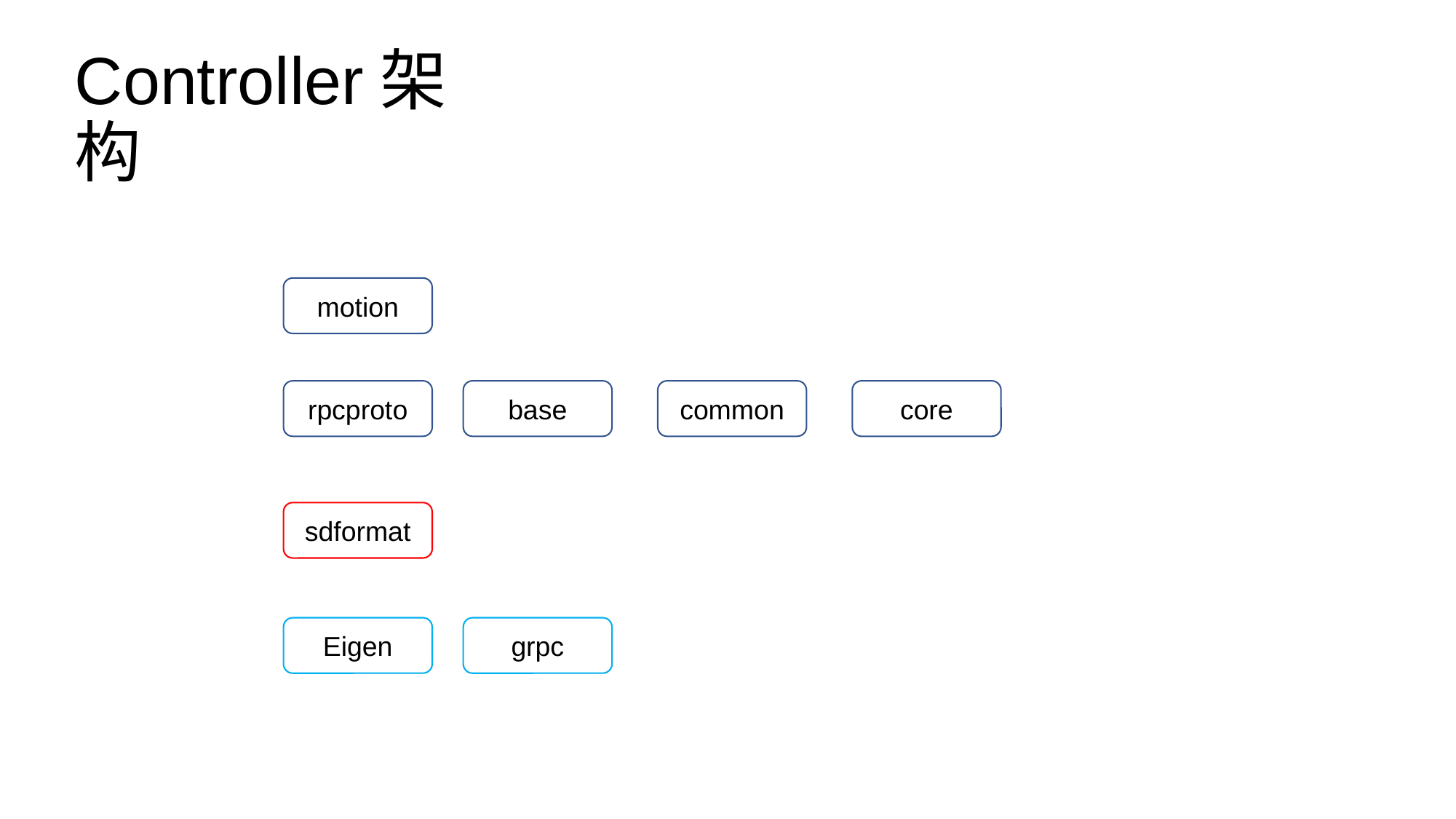

# Controller架构
motion
common
core
rpcproto
base
sdformat
Eigen
grpc